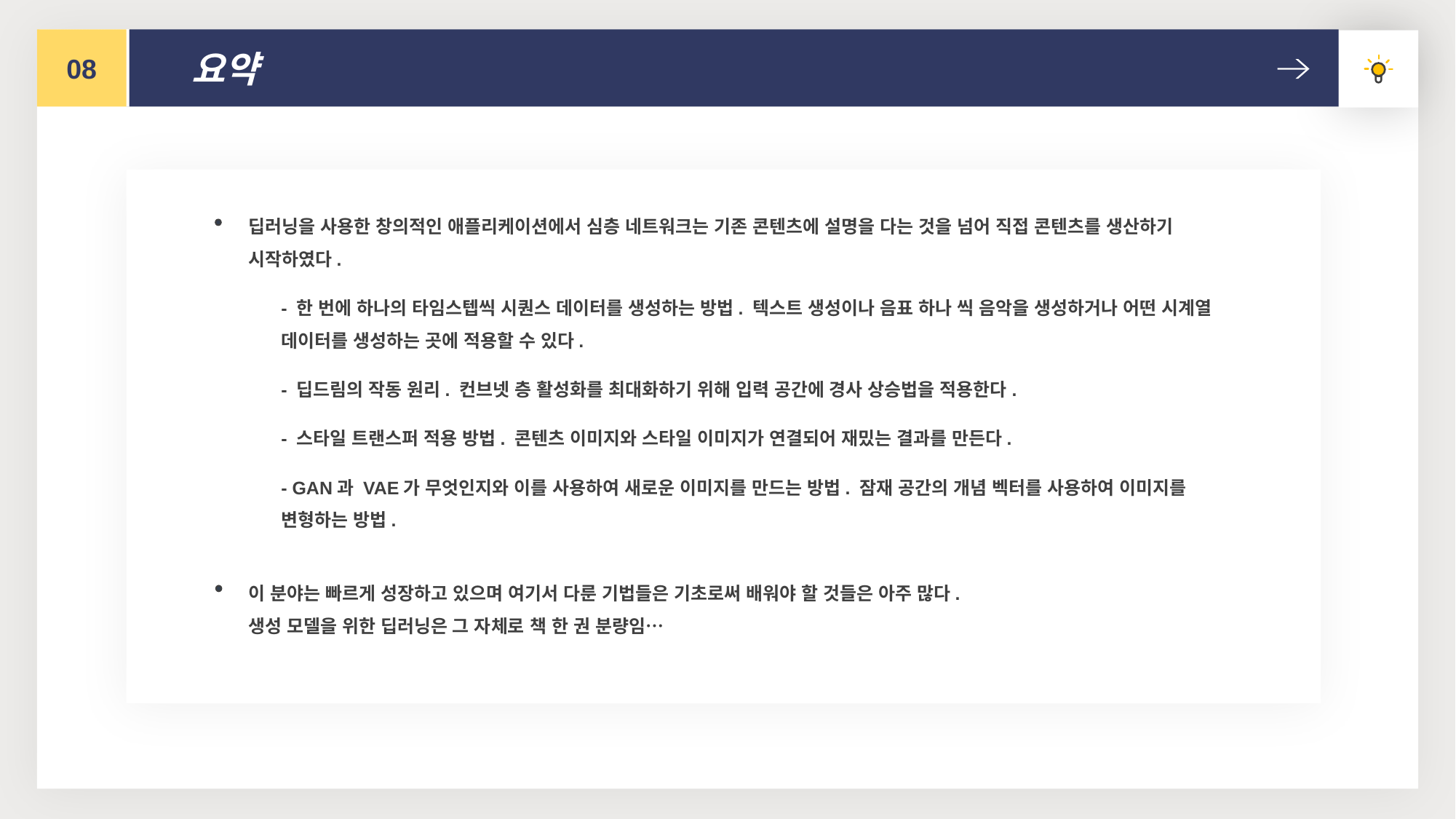

08
요약

딥러닝을 사용한 창의적인 애플리케이션에서 심층 네트워크는 기존 콘텐츠에 설명을 다는 것을 넘어 직접 콘텐츠를 생산하기 시작하였다.

- 한 번에 하나의 타임스텝씩 시퀀스 데이터를 생성하는 방법. 텍스트 생성이나 음표 하나 씩 음악을 생성하거나 어떤 시계열 데이터를 생성하는 곳에 적용할 수 있다.

- 딥드림의 작동 원리. 컨브넷 층 활성화를 최대화하기 위해 입력 공간에 경사 상승법을 적용한다.

- 스타일 트랜스퍼 적용 방법. 콘텐츠 이미지와 스타일 이미지가 연결되어 재밌는 결과를 만든다.

- GAN과 VAE가 무엇인지와 이를 사용하여 새로운 이미지를 만드는 방법. 잠재 공간의 개념 벡터를 사용하여 이미지를 변형하는 방법.
이 분야는 빠르게 성장하고 있으며 여기서 다룬 기법들은 기초로써 배워야 할 것들은 아주 많다.
생성 모델을 위한 딥러닝은 그 자체로 책 한 권 분량임…